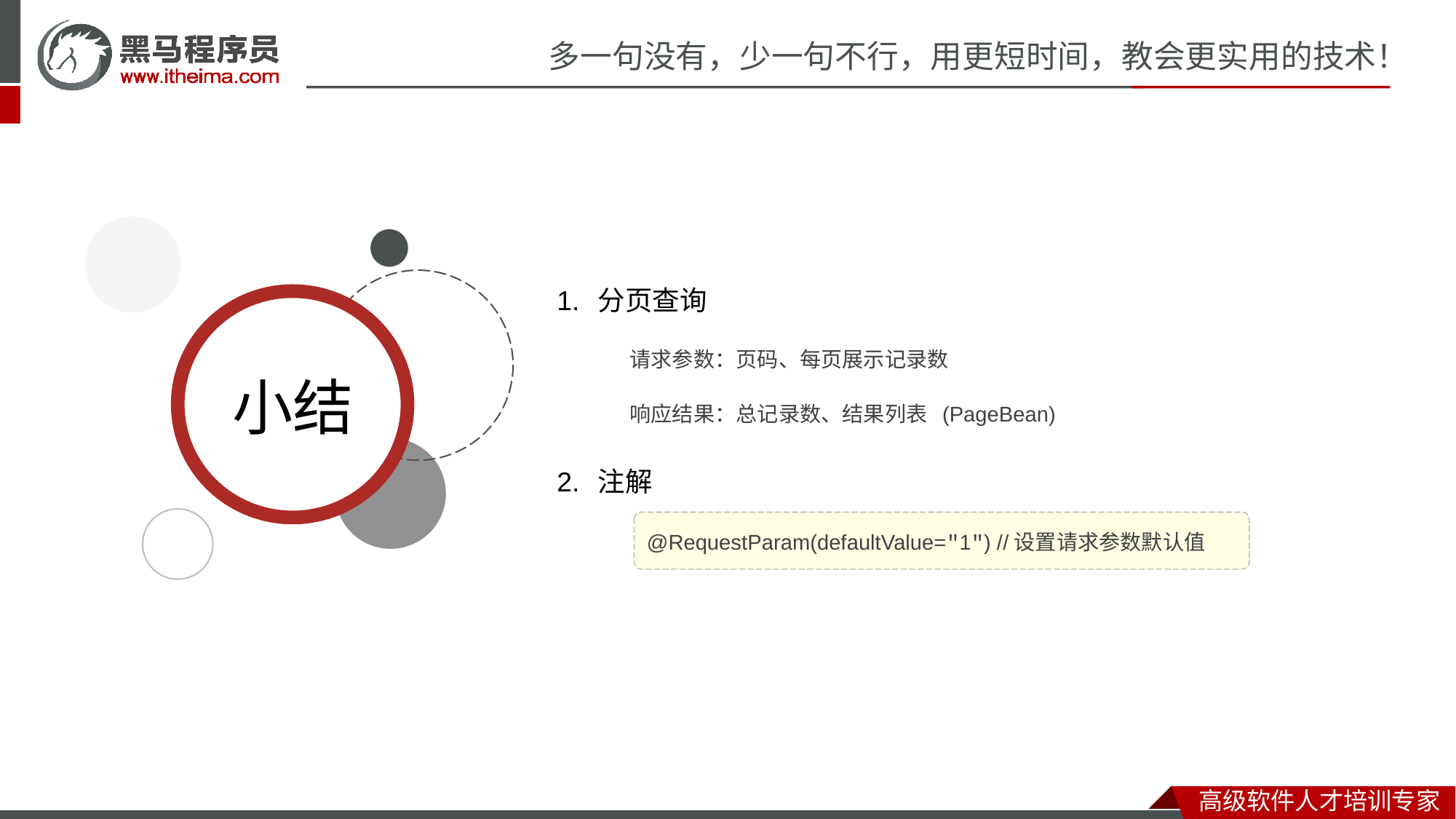

分页查询
请求参数：页码、每页展示记录数
响应结果：总记录数、结果列表  (PageBean)
注解

@RequestParam(defaultValue="1") //设置请求参数默认值